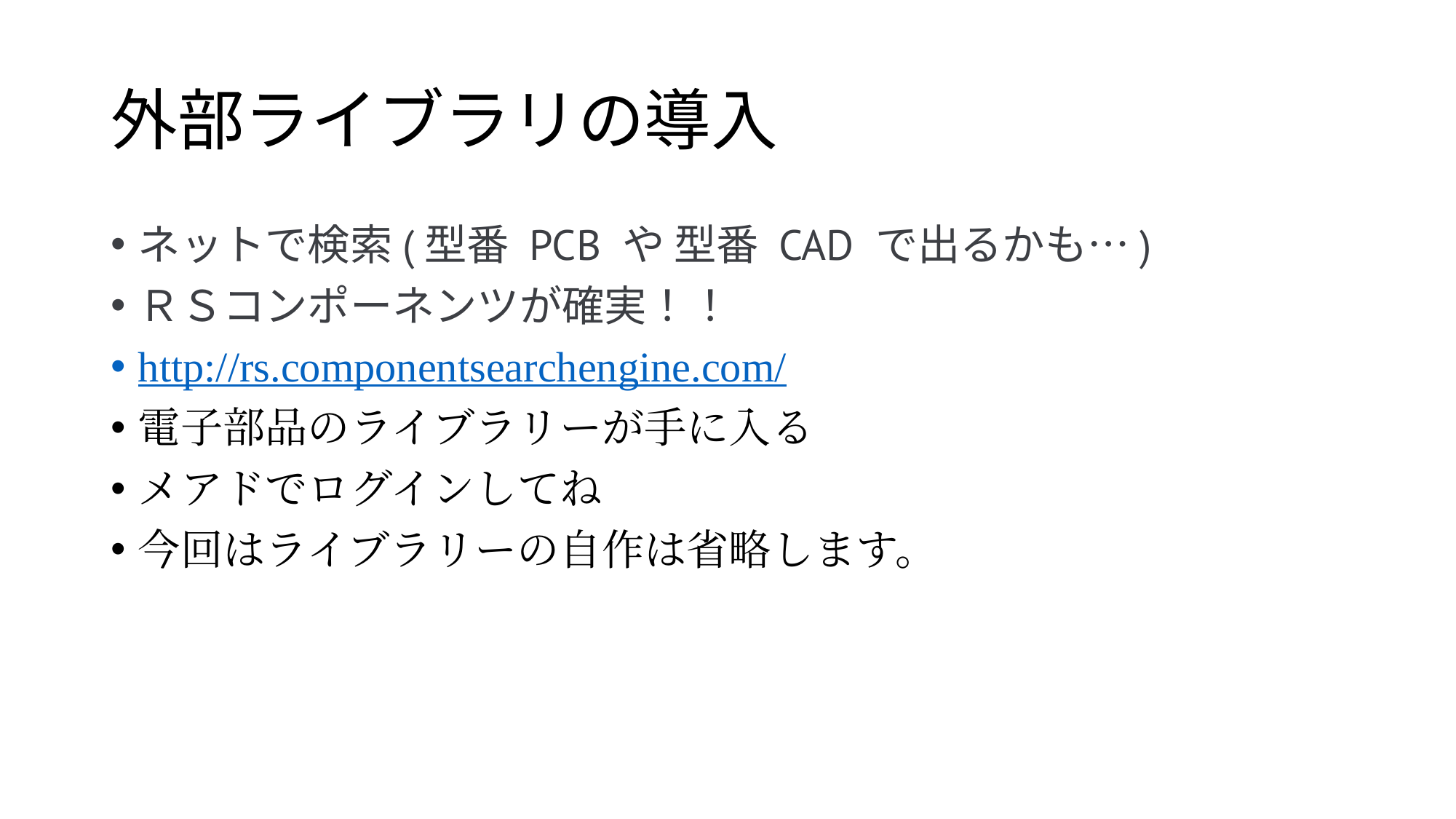

# 外部ライブラリの導入
ネットで検索(型番 PCB や 型番 CAD で出るかも…)
ＲＳコンポーネンツが確実！！
http://rs.componentsearchengine.com/
電子部品のライブラリーが手に入る
メアドでログインしてね
今回はライブラリーの自作は省略します。